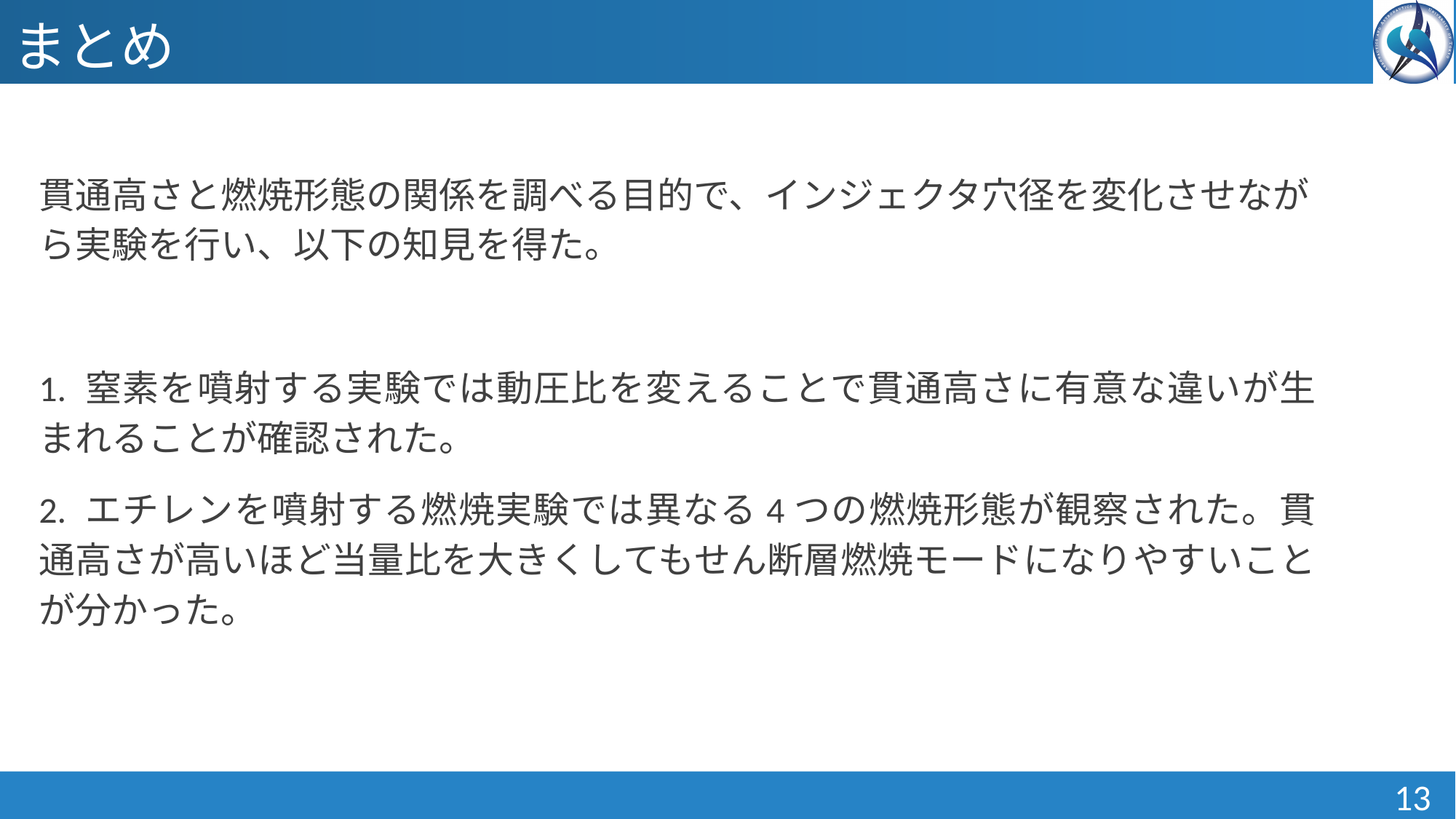

# まとめ
貫通高さと燃焼形態の関係を調べる目的で、インジェクタ穴径を変化させながら実験を行い、以下の知見を得た。

1. 窒素を噴射する実験では動圧比を変えることで貫通高さに有意な違いが生まれることが確認された。
2. エチレンを噴射する燃焼実験では異なる4つの燃焼形態が観察された。貫通高さが高いほど当量比を大きくしてもせん断層燃焼モードになりやすいことが分かった。

13